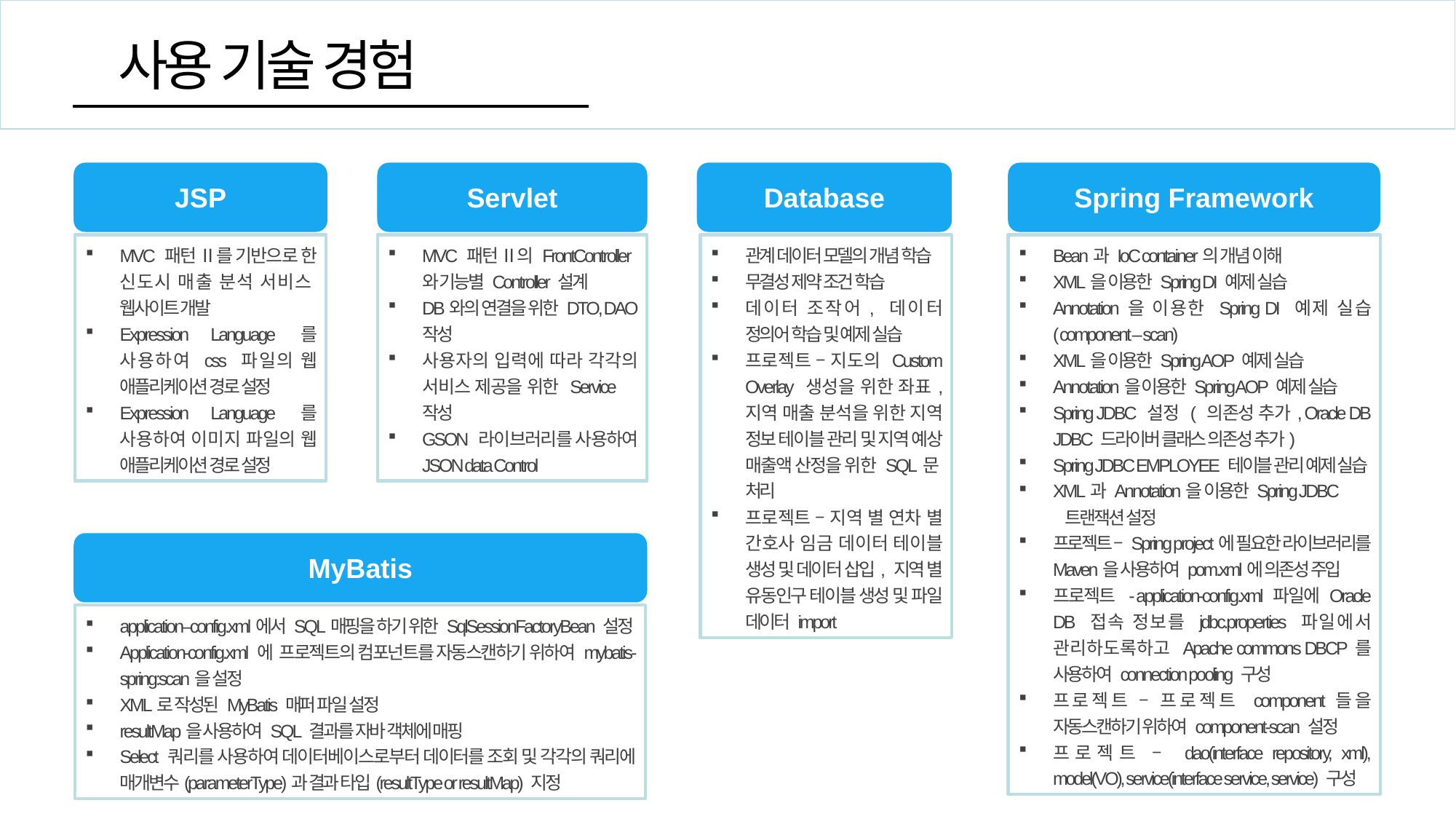

사용 기술 경험

JSP
MVC 패턴 Ⅱ를 기반으로 한 신도시 매출 분석 서비스  웹사이트 개발
Expression Language를 사용하여 css 파일의 웹 애플리케이션 경로 설정
Expression Language를 사용하여 이미지 파일의 웹 애플리케이션 경로 설정

Servlet
MVC 패턴 Ⅱ의 FrontController와 기능별 Controller 설계
DB와의 연결을 위한 DTO, DAO 작성
사용자의 입력에 따라 각각의 서비스 제공을 위한 Service      작성
GSON 라이브러리를 사용하여 JSON data Control

Database
관계 데이터 모델의 개념 학습
무결성 제약 조건 학습
데이터 조작어, 데이터 정의어 학습 및 예제 실습
프로젝트 – 지도의 Custom Overlay 생성을 위한 좌표, 지역 매출 분석을 위한 지역 정보 테이블 관리 및 지역 예상 매출액 산정을 위한 SQL문  처리
프로젝트 – 지역 별 연차 별 간호사 임금 데이터 테이블 생성 및 데이터 삽입, 지역 별 유동인구 테이블 생성 및 파일 데이터 import

Spring Framework
Bean과 IoC container의 개념 이해
XML을 이용한 Spring DI 예제 실습
Annotation을 이용한 Spring DI 예제 실습 ( component – scan)
XML을 이용한 Spring AOP 예제 실습
Annotation을 이용한 Spring AOP 예제 실습
Spring JDBC 설정 ( 의존성 추가, Oracle DB JDBC 드라이버 클래스 의존성 추가)
Spring JDBC EMPLOYEE 테이블 관리 예제 실습
XML과 Annotation을 이용한 Spring JDBC              트랜잭션 설정
프로젝트 – Spring project에 필요한 라이브러리를 Maven을 사용하여 pom.xml에 의존성 주입
프로젝트  - application-config.xml 파일에 Oracle DB 접속 정보를 jdbc.properties 파일에서 관리하도록하고 Apache commons DBCP를 사용하여 connection pooling 구성
프로젝트 – 프로젝트 component들을 자동스캔하기 위하여 component-scan 설정
프로젝트 – dao(interface repository, xml), model(VO), service(interface service, service) 구성

MyBatis
application–config.xml에서 SQL매핑을 하기 위한 SqlSessionFactoryBean 설정
Application-config.xml 에  프로젝트의 컴포넌트를 자동스캔하기 위하여 mybatis-spring:scan을 설정
XML로 작성된 MyBatis 매퍼 파일 설정
resultMap을 사용하여 SQL 결과를 자바 객체에 매핑
Select 쿼리를 사용하여 데이터베이스로부터 데이터를 조회 및 각각의 쿼리에 매개변수(parameterType)과 결과 타입(resultType or resultMap) 지정